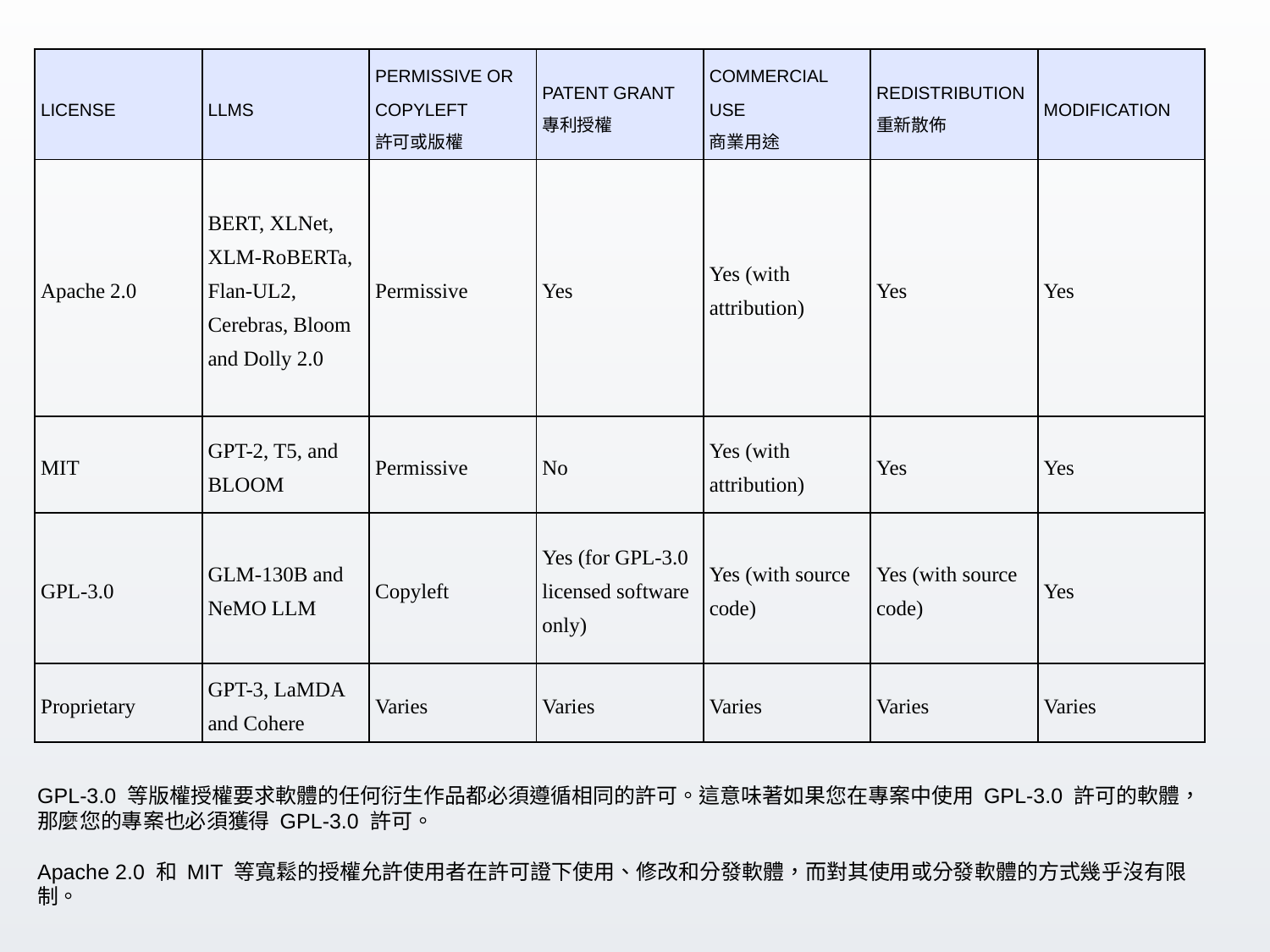

| LICENSE | LLMS | PERMISSIVE OR COPYLEFT 許可或版權 | PATENT GRANT 專利授權 | COMMERCIAL USE 商業用途 | REDISTRIBUTION 重新散佈 | MODIFICATION |
| --- | --- | --- | --- | --- | --- | --- |
| Apache 2.0 | BERT, XLNet, XLM-RoBERTa, Flan-UL2, Cerebras, Bloom and Dolly 2.0 | Permissive | Yes | Yes (with attribution) | Yes | Yes |
| MIT | GPT-2, T5, and BLOOM | Permissive | No | Yes (with attribution) | Yes | Yes |
| GPL-3.0 | GLM-130B and NeMO LLM | Copyleft | Yes (for GPL-3.0 licensed software only) | Yes (with source code) | Yes (with source code) | Yes |
| Proprietary | GPT-3, LaMDA and Cohere | Varies | Varies | Varies | Varies | Varies |
GPL-3.0 等版權授權要求軟體的任何衍生作品都必須遵循相同的許可。這意味著如果您在專案中使用 GPL-3.0 許可的軟體，那麼您的專案也必須獲得 GPL-3.0 許可。

Apache 2.0 和 MIT 等寬鬆的授權允許使用者在許可證下使用、修改和分發軟體，而對其使用或分發軟體的方式幾乎沒有限制。